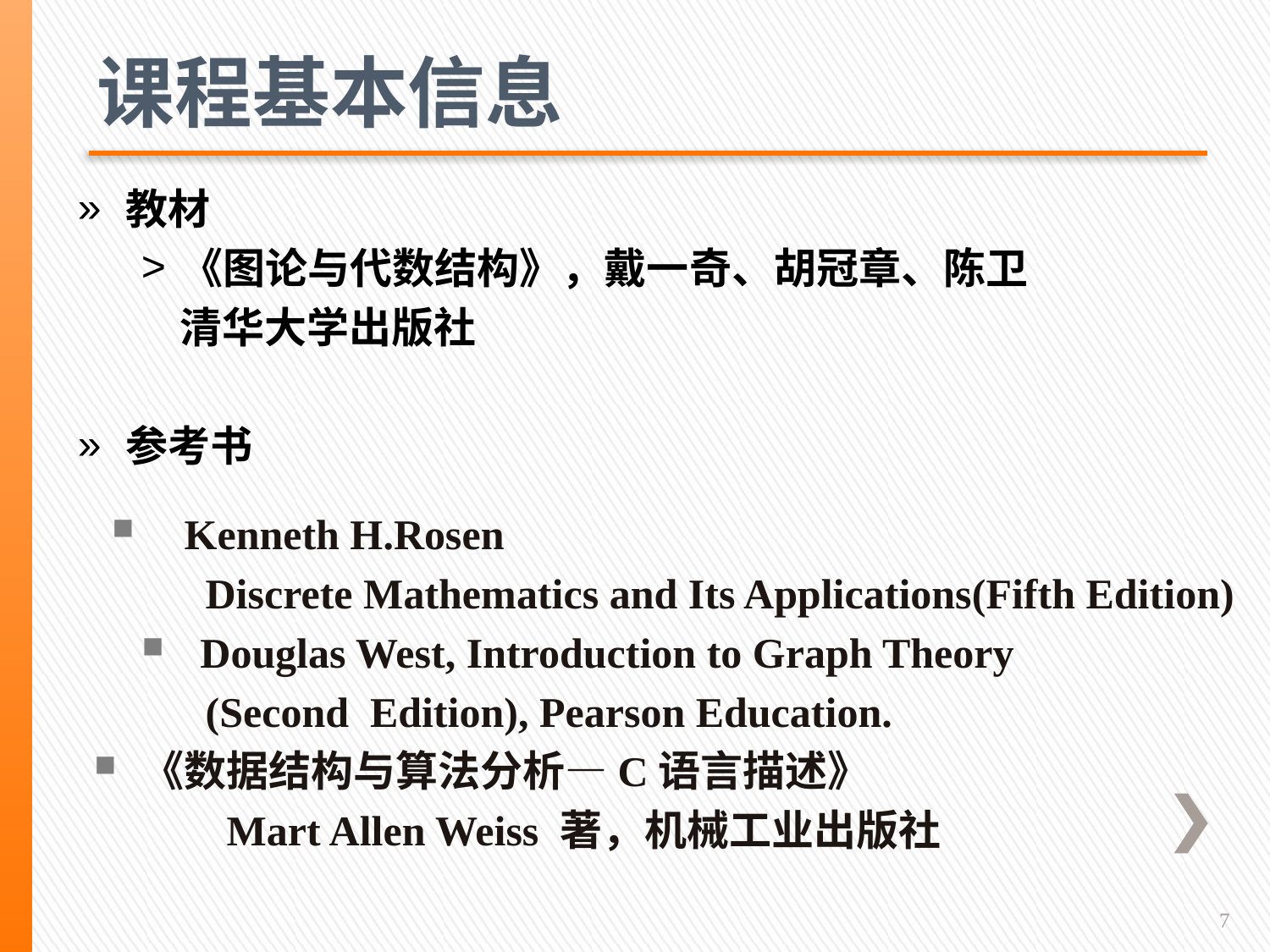

# 课程基本信息
教材
《图论与代数结构》，戴一奇、胡冠章、陈卫
   清华大学出版社

参考书
    Kenneth H.Rosen
      Discrete Mathematics and Its Applications(Fifth Edition)
 Douglas West, Introduction to Graph Theory
      (Second  Edition), Pearson Education.
《数据结构与算法分析—C语言描述》
        Mart Allen Weiss 著，机械工业出版社
7